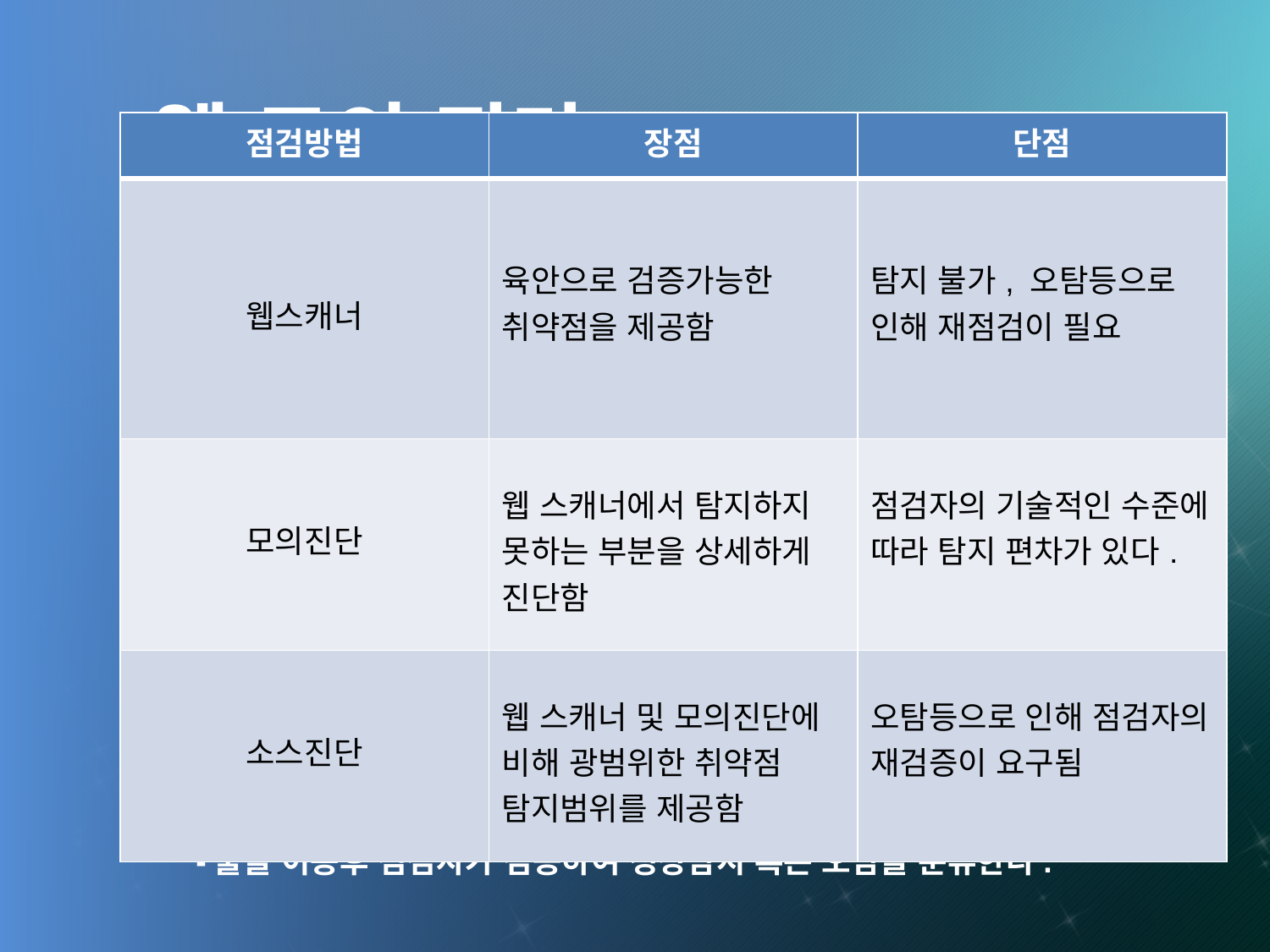

웹 모의 진단
| 점검방법 | 장점 | 단점 |
| --- | --- | --- |
| 웹스캐너 | 육안으로 검증가능한 취약점을 제공함 | 탐지 불가, 오탐등으로 인해 재점검이 필요 |
| 모의진단 | 웹 스캐너에서 탐지하지 못하는 부분을 상세하게 진단함 | 점검자의 기술적인 수준에 따라 탐지 편차가 있다. |
| 소스진단 | 웹 스캐너 및 모의진단에 비해 광범위한 취약점 탐지범위를 제공함 | 오탐등으로 인해 점검자의 재검증이 요구됨 |
툴진단(웹 스캐너)
-자동으로 구조수집,취약점을 분석해준다 단,
오탐이나 탐지가 불가능한 부분도 있다.

모의진단
-각 이벤트 발생시 취약점을 검증하고 점검
	ex)sql인잭션,쿠키번호,파라미터 변조, xss등

소스진단

-소스코드를 분석하여 취약점 발생가능한 위치를 확인하는 기법.

-툴을 이용후 점검자가 검증하여 정상탐지 혹은 오탐을 분류한다.
-> 모의진단으로 보완